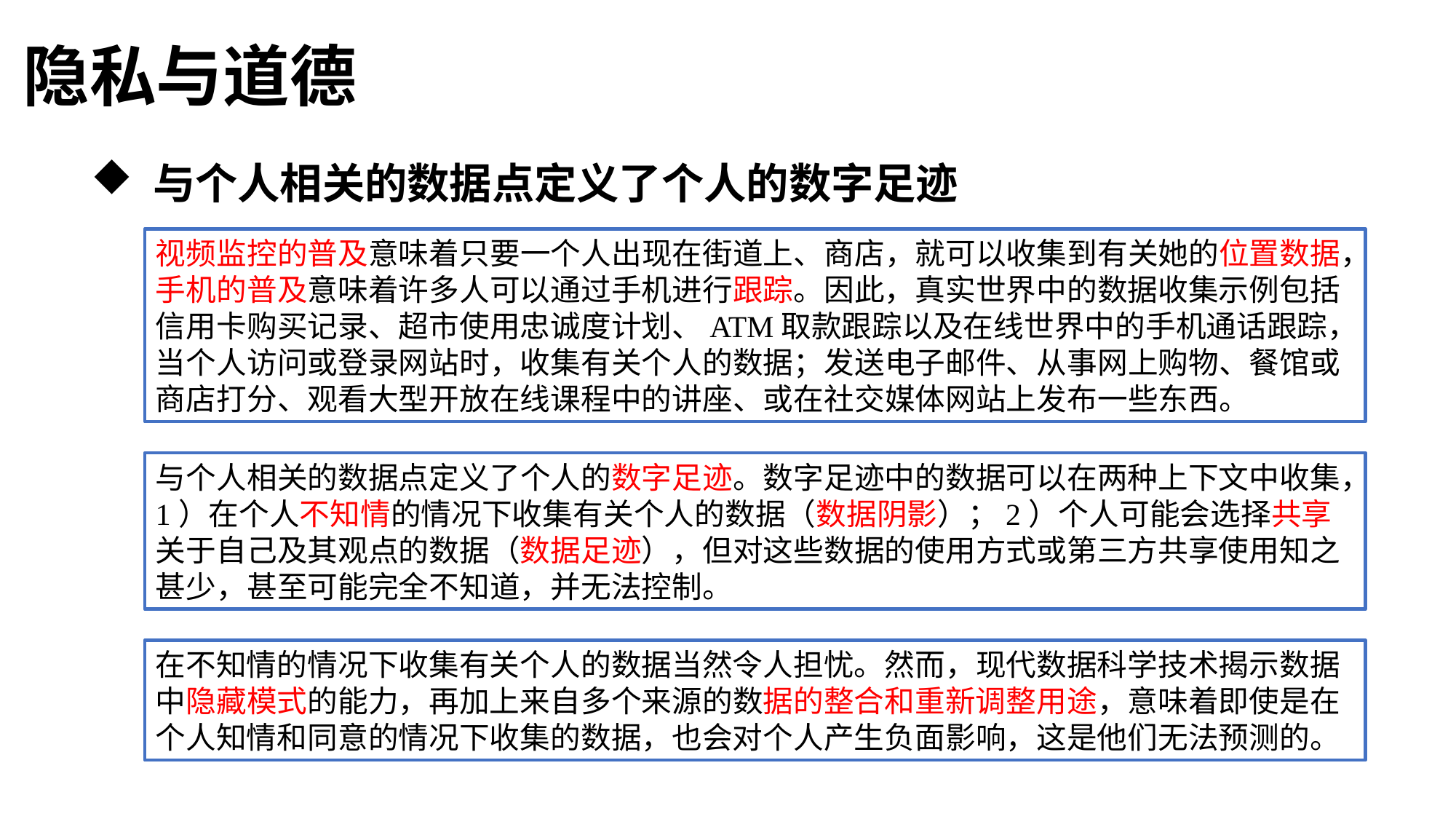

隐私与道德

 与个人相关的数据点定义了个人的数字足迹
视频监控的普及意味着只要一个人出现在街道上、商店，就可以收集到有关她的位置数据，手机的普及意味着许多人可以通过手机进行跟踪。因此，真实世界中的数据收集示例包括信用卡购买记录、超市使用忠诚度计划、ATM取款跟踪以及在线世界中的手机通话跟踪，当个人访问或登录网站时，收集有关个人的数据；发送电子邮件、从事网上购物、餐馆或商店打分、观看大型开放在线课程中的讲座、或在社交媒体网站上发布一些东西。
与个人相关的数据点定义了个人的数字足迹。数字足迹中的数据可以在两种上下文中收集，1）在个人不知情的情况下收集有关个人的数据（数据阴影）；2）个人可能会选择共享关于自己及其观点的数据（数据足迹），但对这些数据的使用方式或第三方共享使用知之甚少，甚至可能完全不知道，并无法控制。
在不知情的情况下收集有关个人的数据当然令人担忧。然而，现代数据科学技术揭示数据中隐藏模式的能力，再加上来自多个来源的数据的整合和重新调整用途，意味着即使是在个人知情和同意的情况下收集的数据，也会对个人产生负面影响，这是他们无法预测的。